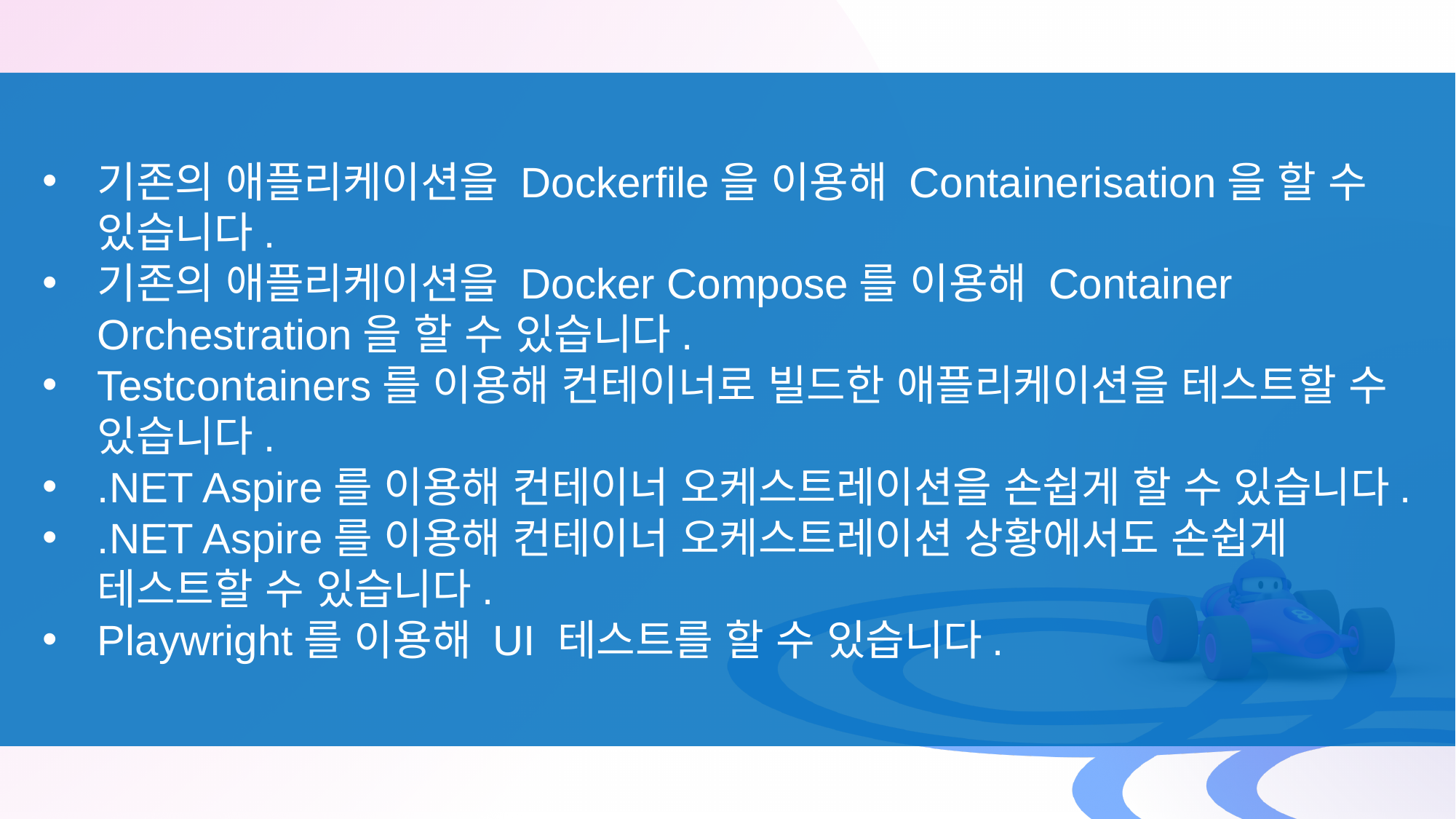

기존의 애플리케이션을 Dockerfile을 이용해 Containerisation을 할 수 있습니다.
기존의 애플리케이션을 Docker Compose를 이용해 Container Orchestration을 할 수 있습니다.
Testcontainers를 이용해 컨테이너로 빌드한 애플리케이션을 테스트할 수 있습니다.
.NET Aspire를 이용해 컨테이너 오케스트레이션을 손쉽게 할 수 있습니다.
.NET Aspire를 이용해 컨테이너 오케스트레이션 상황에서도 손쉽게 테스트할 수 있습니다.
Playwright를 이용해 UI 테스트를 할 수 있습니다.